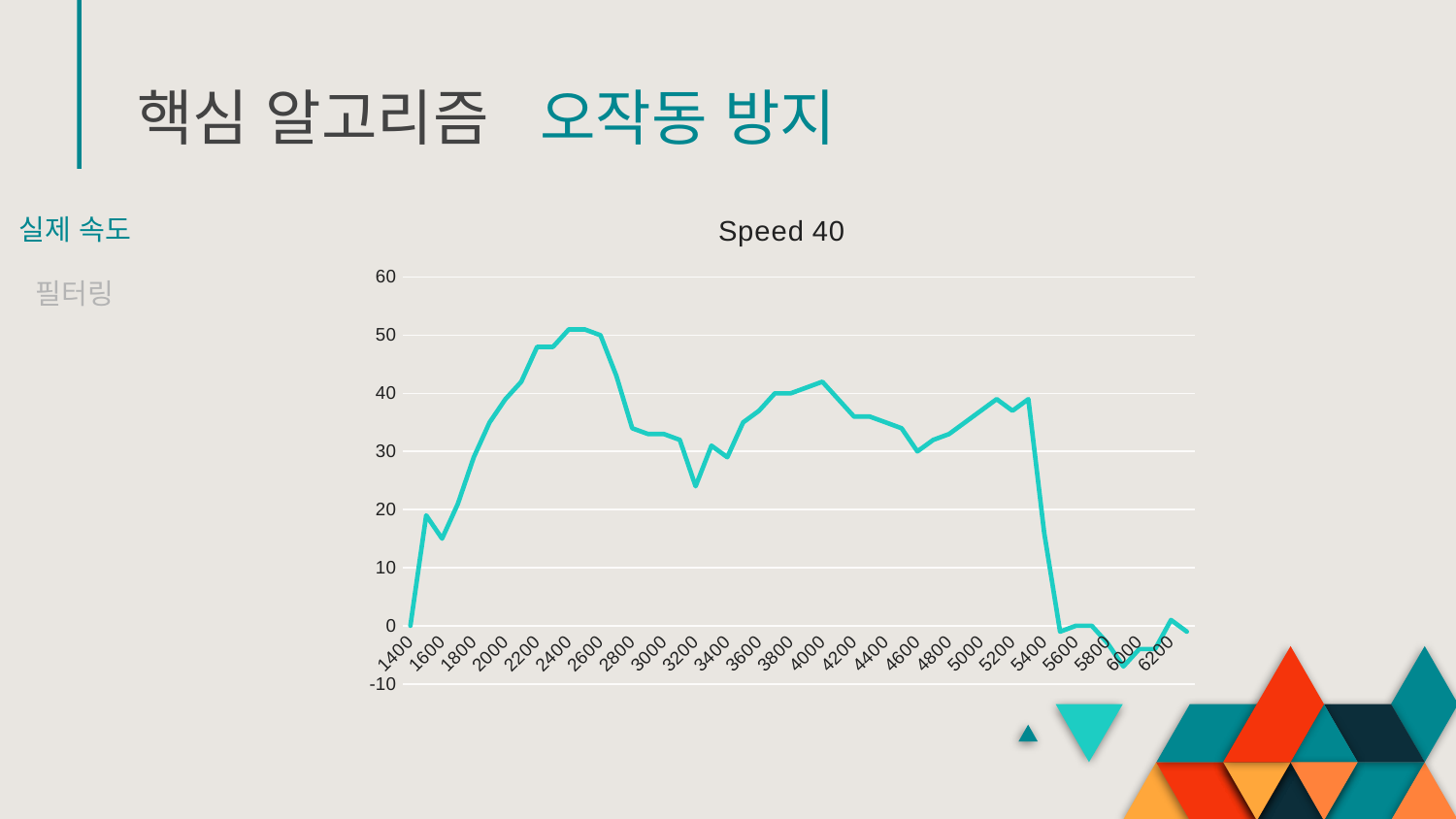

# 핵심 알고리즘
오작동 방지

### Chart: Speed 40

| Category |  |
|---|---|
| 1400 | 0.0 |
| 1500 | 19.0 |
| 1600 | 15.0 |
| 1700 | 21.0 |
| 1800 | 29.0 |
| 1900 | 35.0 |
| 2000 | 39.0 |
| 2100 | 42.0 |
| 2200 | 48.0 |
| 2300 | 48.0 |
| 2400 | 51.0 |
| 2500 | 51.0 |
| 2600 | 50.0 |
| 2700 | 43.0 |
| 2800 | 34.0 |
| 2900 | 33.0 |
| 3000 | 33.0 |
| 3100 | 32.0 |
| 3200 | 24.0 |
| 3300 | 31.0 |
| 3400 | 29.0 |
| 3500 | 35.0 |
| 3600 | 37.0 |
| 3700 | 40.0 |
| 3800 | 40.0 |
| 3900 | 41.0 |
| 4000 | 42.0 |
| 4100 | 39.0 |
| 4200 | 36.0 |
| 4300 | 36.0 |
| 4400 | 35.0 |
| 4500 | 34.0 |
| 4600 | 30.0 |
| 4700 | 32.0 |
| 4800 | 33.0 |
| 4900 | 35.0 |
| 5000 | 37.0 |
| 5100 | 39.0 |
| 5200 | 37.0 |
| 5300 | 39.0 |
| 5400 | 16.0 |
| 5500 | -1.0 |
| 5600 | 0.0 |
| 5700 | 0.0 |
| 5800 | -3.0 |
| 5900 | -7.0 |
| 6000 | -4.0 |
| 6100 | -4.0 |
| 6200 | 1.0 |
| 6300 | -1.0 |
실제 속도
필터링